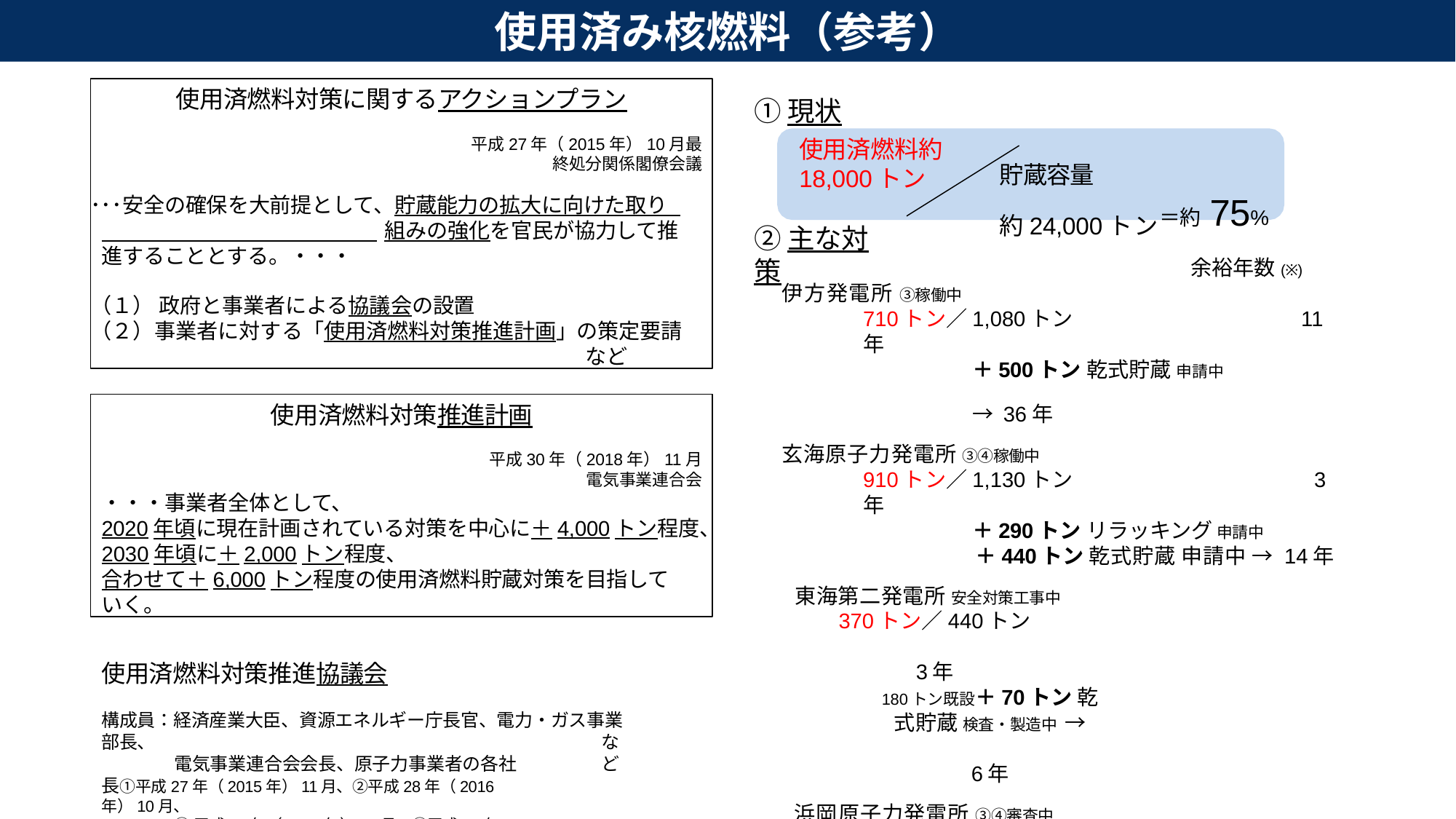

使用済み核燃料（参考）
使用済燃料対策に関するアクションプラン
平成27年（2015年）10月最終処分関係閣僚会議

･･･安全の確保を大前提として、貯蔵能力の拡大に向けた取り                         組みの強化を官民が協力して推進することとする。・・・

（１） 政府と事業者による協議会の設置
（２）事業者に対する「使用済燃料対策推進計画」の策定要請
など
①現状
使用済燃料約18,000トン

貯蔵容量
約24,000トン＝約75%
②主な対策
余裕年数(※)
伊方発電所 ③稼働中
710トン／1,080トン	11年
＋500トン 乾式貯蔵 申請中	→ 36年
玄海原子力発電所 ③④稼働中
910トン／1,130トン	3年
＋290トン リラッキング 申請中
＋440トン 乾式貯蔵 申請中 → 14年
東海第二発電所 安全対策工事中
370トン／440トン	3年
180トン既設＋70トン 乾式貯蔵 検査・製造中 →	6年
浜岡原子力発電所 ③④審査中
1,130トン／1,300トン	2年
＋400トン 乾式貯蔵 申請中	→ 8年
福島第二原子力発電所 ①ｰ④廃炉
乾式貯蔵 検討中
むつ中間貯蔵施設
＋3,000トン 乾式貯蔵 申請中
使用済燃料対策推進計画
平成30年（2018年）11月
電気事業連合会
・・・事業者全体として、
2020年頃に現在計画されている対策を中心に＋4,000トン程度、
2030年頃に＋2,000トン程度、
合わせて＋6,000トン程度の使用済燃料貯蔵対策を目指していく。
使用済燃料対策推進協議会
構成員：経済産業大臣、資源エネルギー庁長官、電力・ガス事業部長、
電気事業連合会会長、原子力事業者の各社長①平成27年（2015年）11月、②平成28年（2016年）10月、
③平成29年（2017年）10月、④平成30年（2018年）11月
など